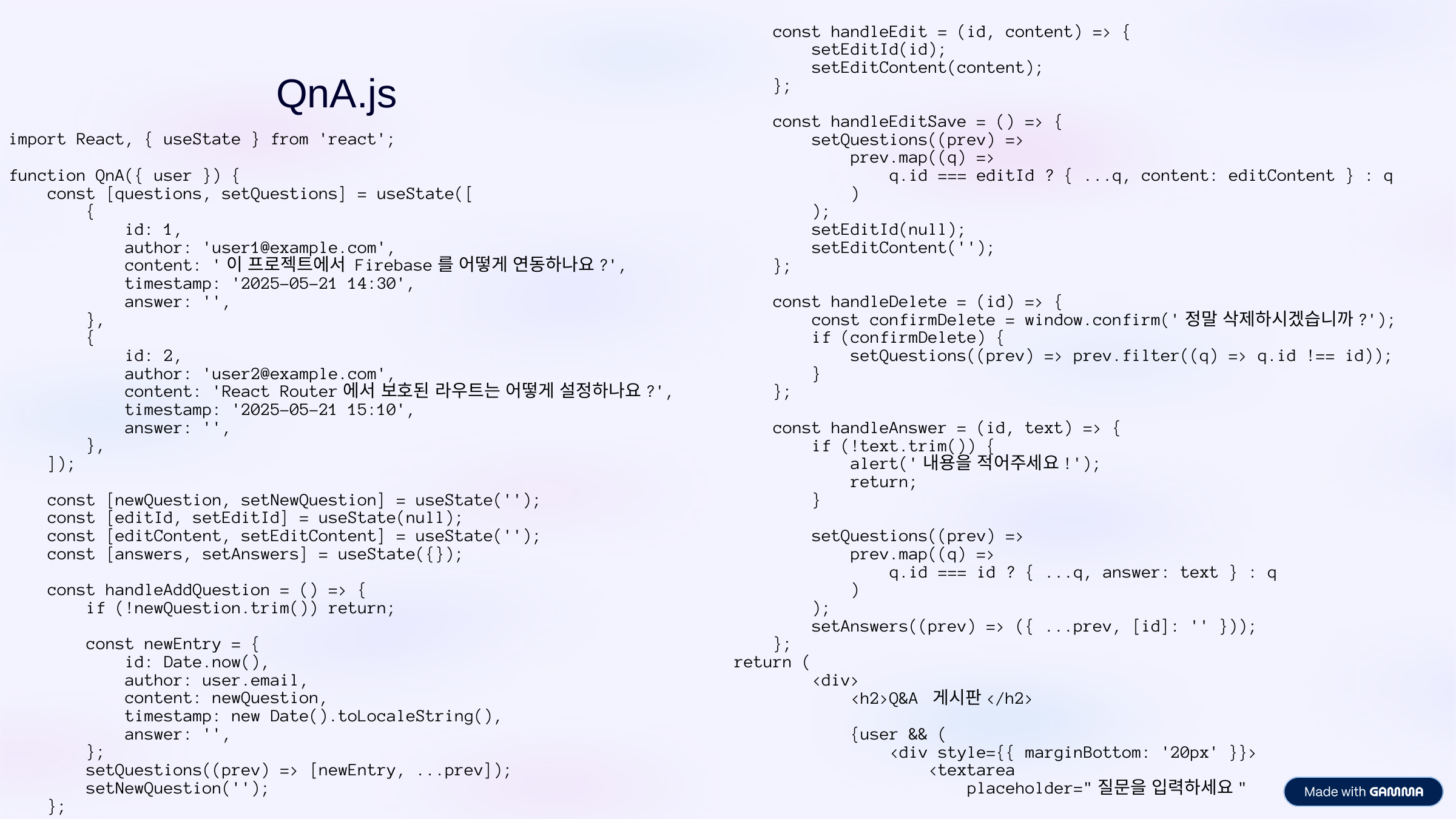

const handleEdit = (id, content) => {
        setEditId(id);
        setEditContent(content);
    };
    const handleEditSave = () => {
        setQuestions((prev) =>
            prev.map((q) =>
                q.id === editId ? { ...q, content: editContent } : q
            )
        );
        setEditId(null);
        setEditContent('');
    };
    const handleDelete = (id) => {
        const confirmDelete = window.confirm('정말 삭제하시겠습니까?');
        if (confirmDelete) {
            setQuestions((prev) => prev.filter((q) => q.id !== id));
        }
    };
    const handleAnswer = (id, text) => {
        if (!text.trim()) {
            alert('내용을 적어주세요!');
            return;
        }
        setQuestions((prev) =>
            prev.map((q) =>
                q.id === id ? { ...q, answer: text } : q
            )
        );
        setAnswers((prev) => ({ ...prev, [id]: '' }));
    };
return (
        <div>
            <h2>Q&A 게시판</h2>
            {user && (
                <div style={{ marginBottom: '20px' }}>
                    <textarea
                        placeholder="질문을 입력하세요"

QnA.js
import React, { useState } from 'react';
function QnA({ user }) {
    const [questions, setQuestions] = useState([
        {
            id: 1,
            author: 'user1@example.com',
            content: '이 프로젝트에서 Firebase를 어떻게 연동하나요?',
            timestamp: '2025-05-21 14:30',
            answer: '',
        },
        {
            id: 2,
            author: 'user2@example.com',
            content: 'React Router에서 보호된 라우트는 어떻게 설정하나요?',
            timestamp: '2025-05-21 15:10',
            answer: '',
        },
    ]);
    const [newQuestion, setNewQuestion] = useState('');
    const [editId, setEditId] = useState(null);
    const [editContent, setEditContent] = useState('');
    const [answers, setAnswers] = useState({});
    const handleAddQuestion = () => {
        if (!newQuestion.trim()) return;
        const newEntry = {
            id: Date.now(),
            author: user.email,
            content: newQuestion,
            timestamp: new Date().toLocaleString(),
            answer: '',
        };
        setQuestions((prev) => [newEntry, ...prev]);
        setNewQuestion('');
    };